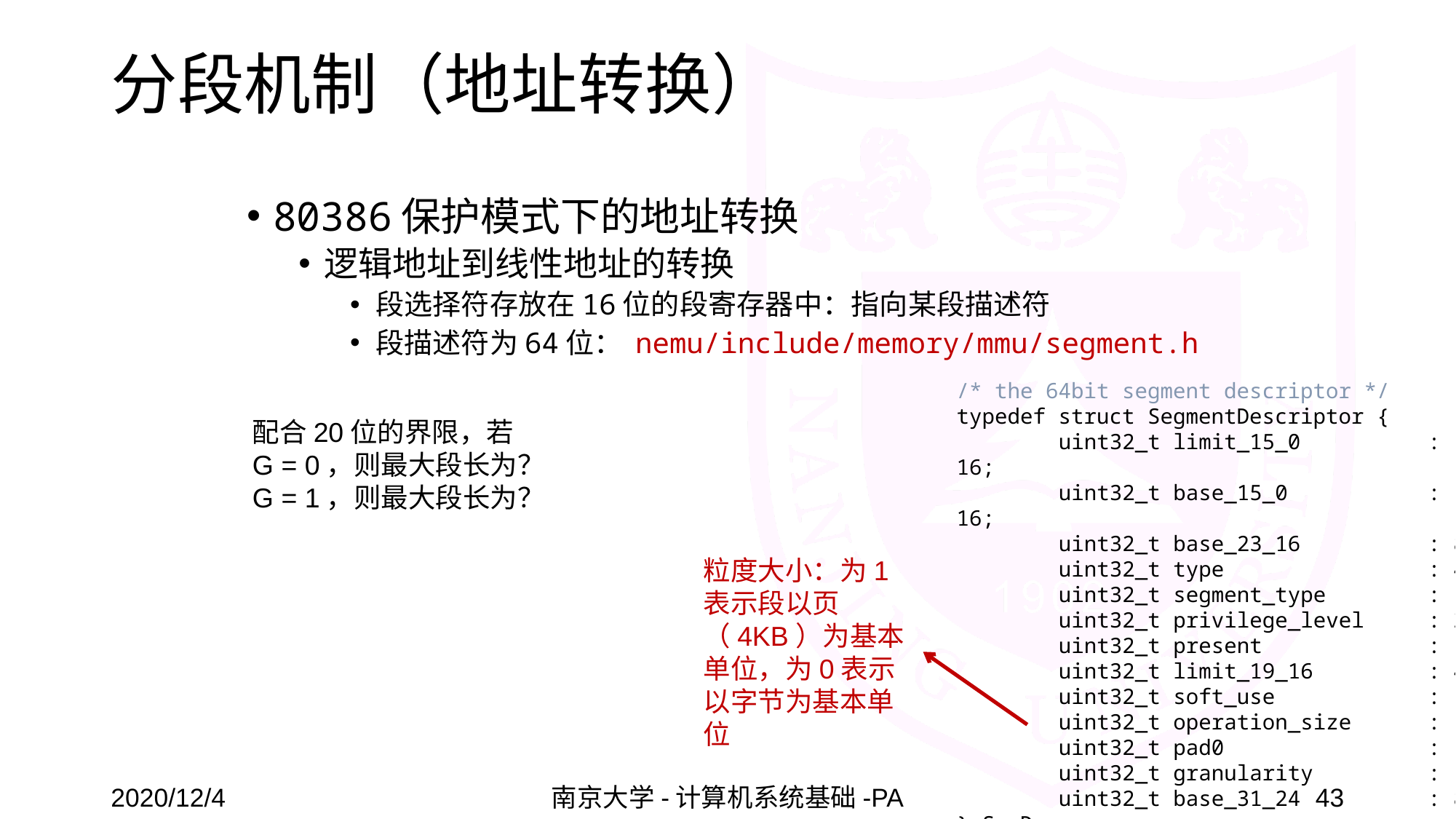

# 分段机制（地址转换）
80386保护模式下的地址转换
逻辑地址到线性地址的转换
段选择符存放在16位的段寄存器中：指向某段描述符
段描述符为64位： nemu/include/memory/mmu/segment.h
/* the 64bit segment descriptor */
typedef struct SegmentDescriptor {
        uint32_t limit_15_0          : 16;
        uint32_t base_15_0           : 16;
        uint32_t base_23_16          : 8;
        uint32_t type                : 4;
        uint32_t segment_type        : 1;
        uint32_t privilege_level     : 2;
        uint32_t present             : 1;
        uint32_t limit_19_16         : 4;
        uint32_t soft_use            : 1;
        uint32_t operation_size      : 1;
        uint32_t pad0                : 1;
        uint32_t granularity         : 1;
        uint32_t base_31_24          : 8;
} SegDesc;
配合20位的界限，若
G = 0，则最大段长为？
G = 1，则最大段长为？
粒度大小：为1表示段以页（4KB）为基本单位，为0表示以字节为基本单位
2020/12/4
南京大学-计算机系统基础-PA
43